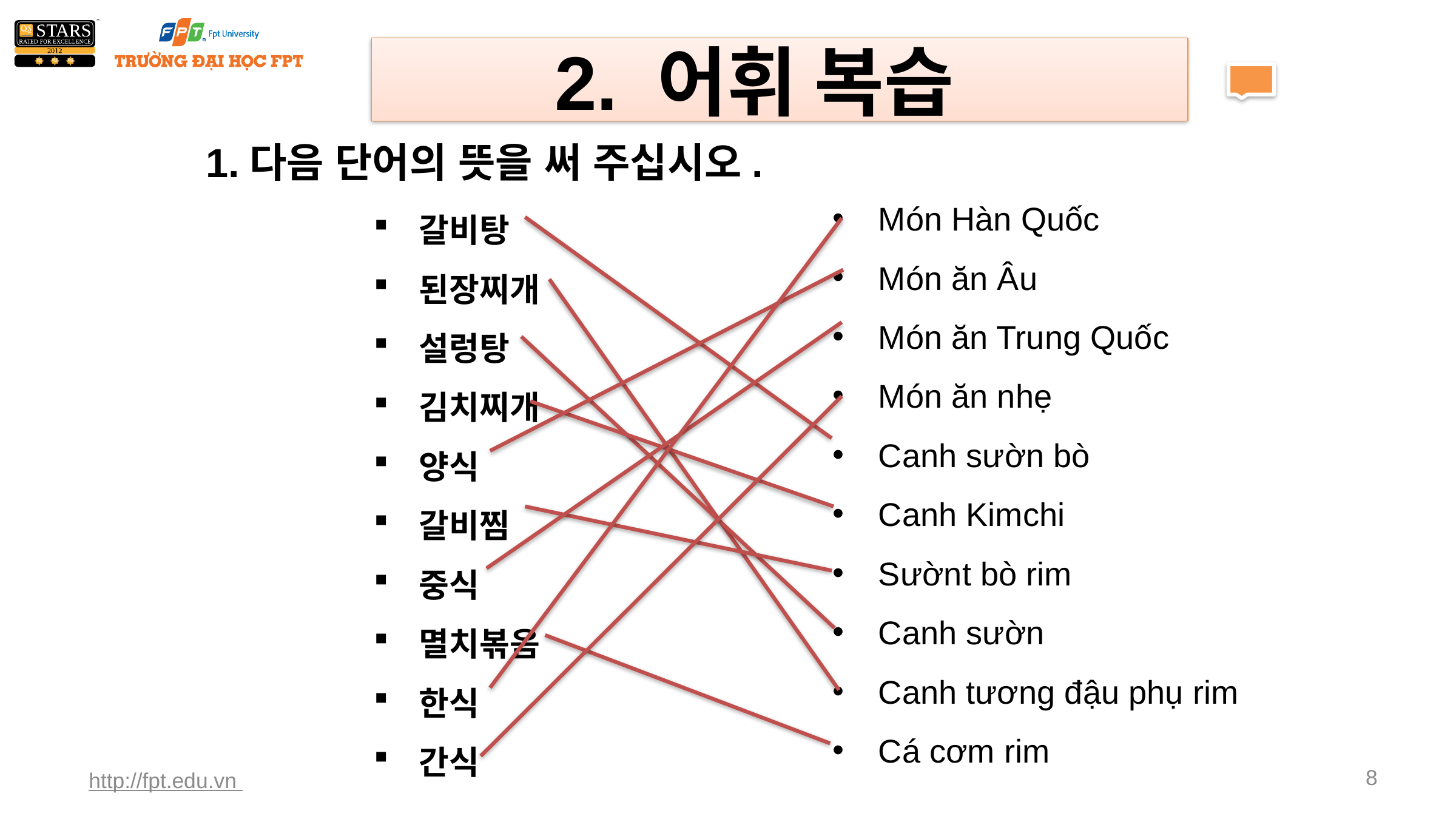

2. 어휘 복습

1.다음 단어의 뜻을 써 주십시오.
Món Hàn Quốc
Món ăn Âu
Món ăn Trung Quốc
Món ăn nhẹ
Canh sườn bò
Canh Kimchi
Sườnt bò rim
Canh sườn
Canh tương đậu phụ rim
Cá cơm rim
갈비탕
된장찌개
설렁탕
김치찌개
양식
갈비찜
중식
멸치볶음
한식
간식
http://fpt.edu.vn
8